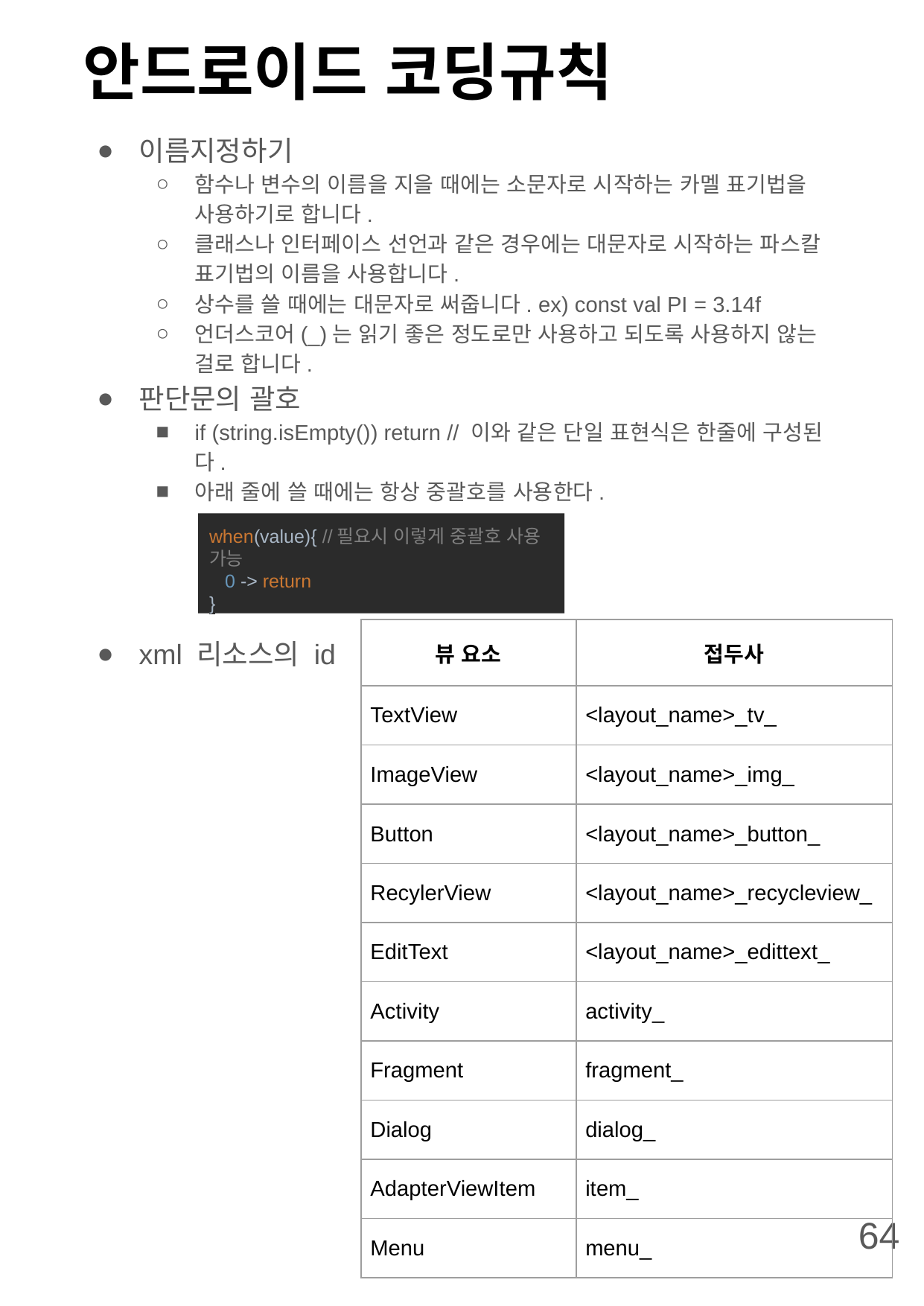

# 안드로이드 코딩규칙
이름지정하기
함수나 변수의 이름을 지을 때에는 소문자로 시작하는 카멜 표기법을 사용하기로 합니다.
클래스나 인터페이스 선언과 같은 경우에는 대문자로 시작하는 파스칼 표기법의 이름을 사용합니다.
상수를 쓸 때에는 대문자로 써줍니다. ex) const val PI = 3.14f
언더스코어(_)는 읽기 좋은 정도로만 사용하고 되도록 사용하지 않는 걸로 합니다.
판단문의 괄호
if (string.isEmpty()) return // 이와 같은 단일 표현식은 한줄에 구성된다.
아래 줄에 쓸 때에는 항상 중괄호를 사용한다.

xml 리소스의 id

when(value){ //필요시 이렇게 중괄호 사용 가능
   0 -> return
}
| 뷰 요소 | 접두사 |
| --- | --- |
| TextView | <layout\_name>\_tv\_ |
| ImageView | <layout\_name>\_img\_ |
| Button | <layout\_name>\_button\_ |
| RecylerView | <layout\_name>\_recycleview\_ |
| EditText | <layout\_name>\_edittext\_ |
| Activity | activity\_ |
| Fragment | fragment\_ |
| Dialog | dialog\_ |
| AdapterViewItem | item\_ |
| Menu | menu\_ |
64